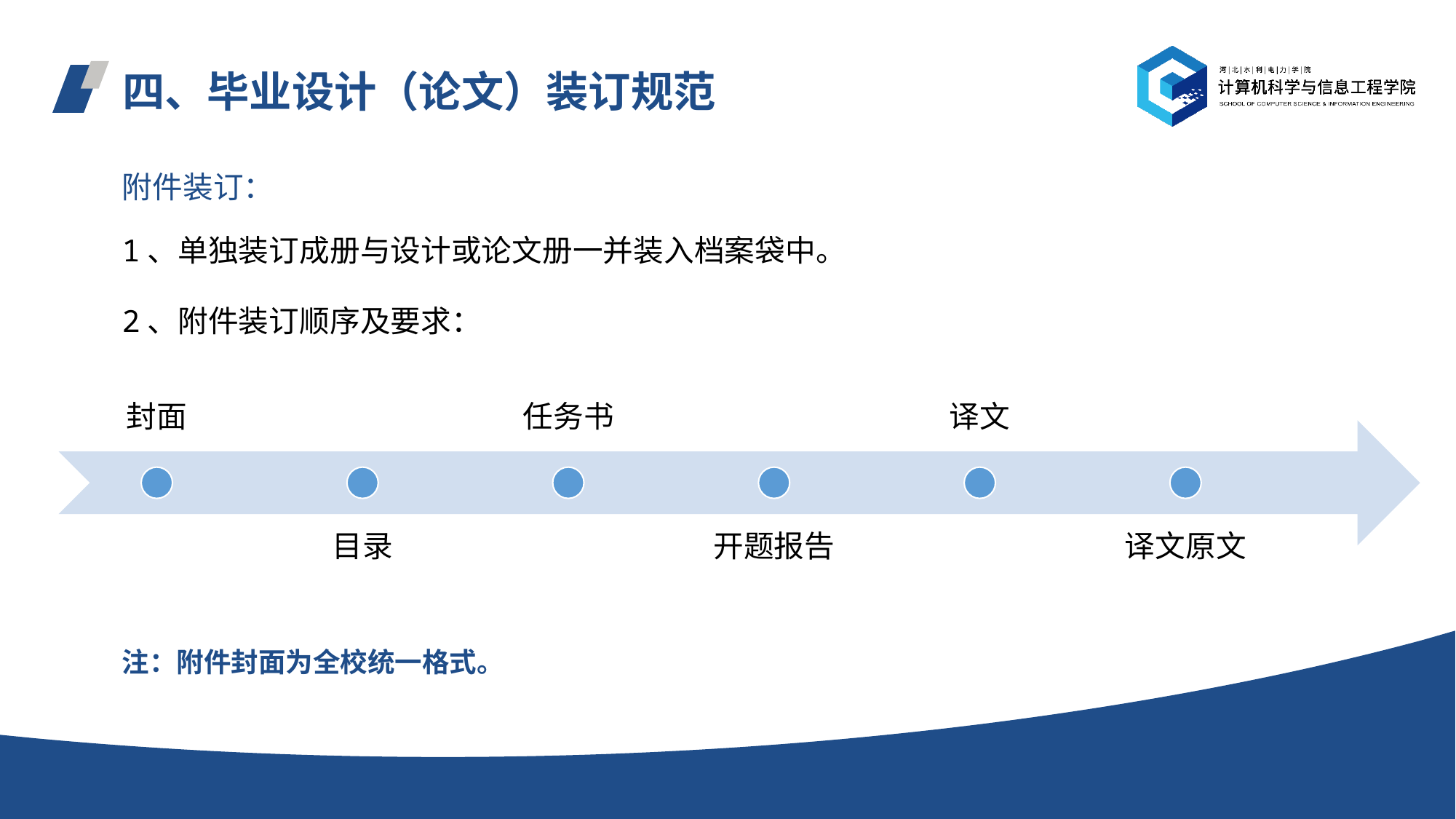

# 四、毕业设计（论文）装订规范
附件装订：
1、单独装订成册与设计或论文册一并装入档案袋中。
2、附件装订顺序及要求：
封面
目录
任务书
开题报告
译文
译文原文
注：附件封面为全校统一格式。